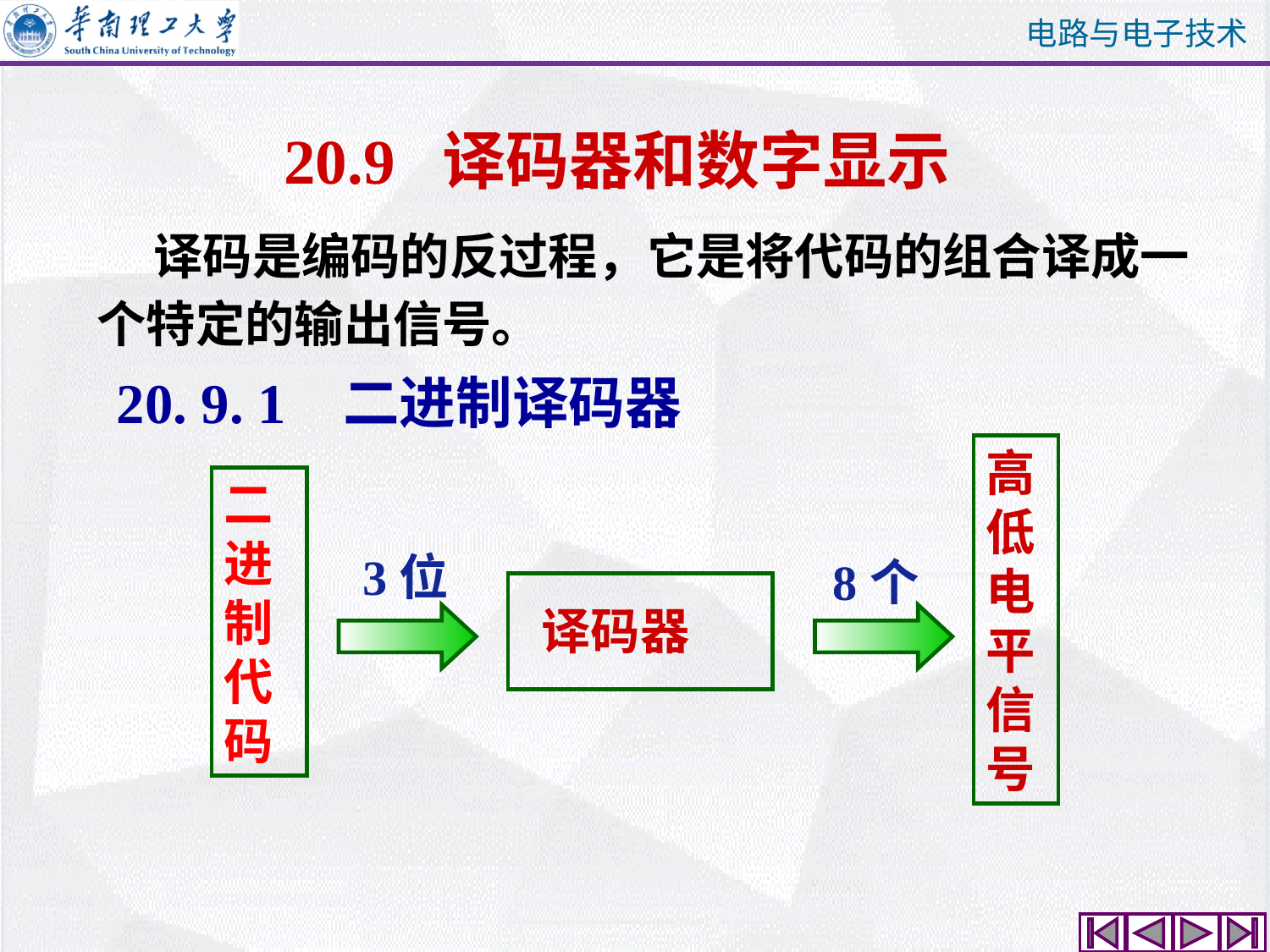

20.9  译码器和数字显示
    译码是编码的反过程，它是将代码的组合译成一个特定的输出信号。
20. 9. 1   二进制译码器
高低电平信号
二进制代码
3位
8个

译码器